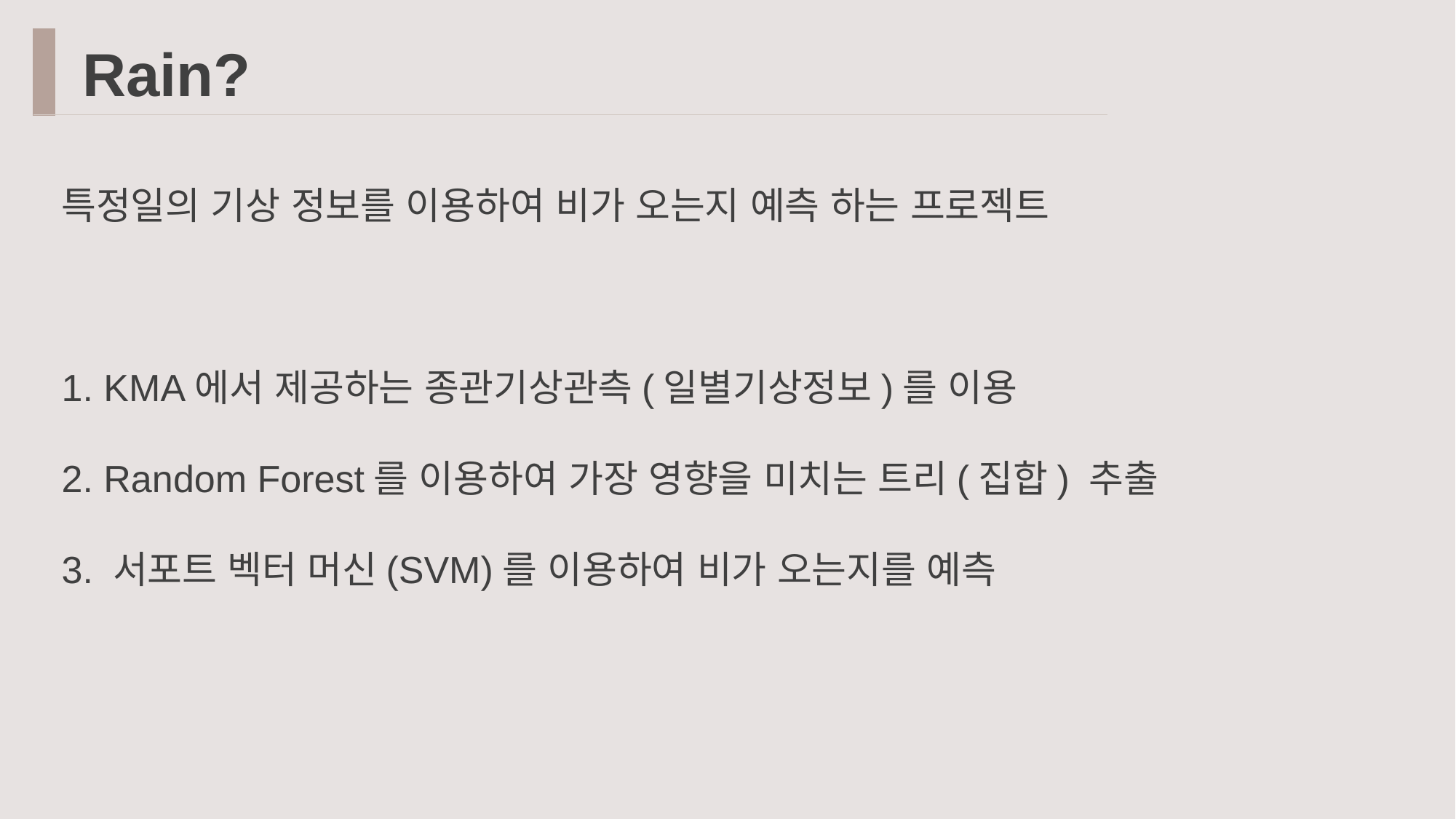

Rain?
특정일의 기상 정보를 이용하여 비가 오는지 예측 하는 프로젝트

1. KMA에서 제공하는 종관기상관측(일별기상정보)를 이용

2. Random Forest를 이용하여 가장 영향을 미치는 트리(집합) 추출

3. 서포트 벡터 머신(SVM)를 이용하여 비가 오는지를 예측